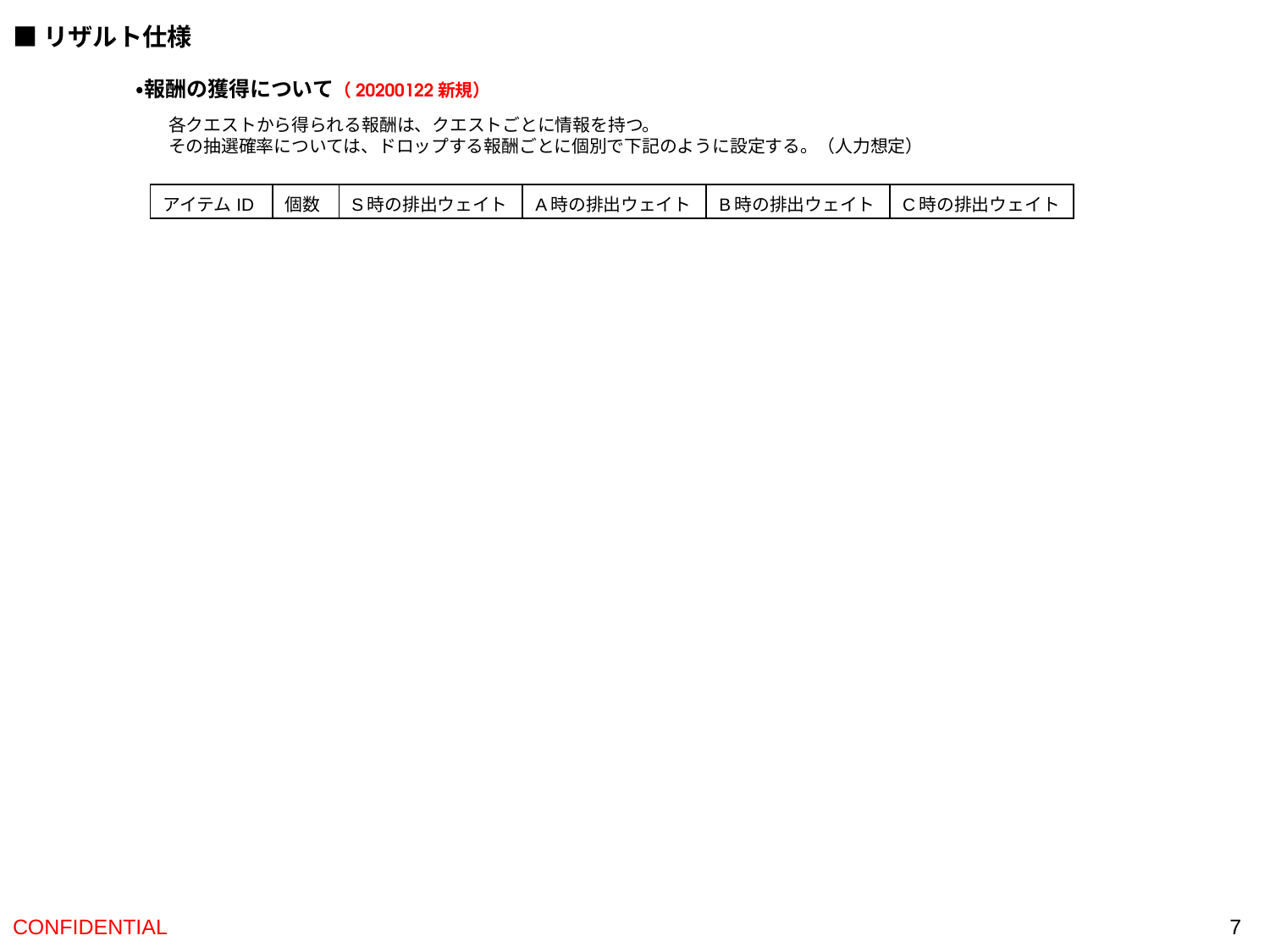

■リザルト仕様
・報酬の獲得について（20200122新規）
各クエストから得られる報酬は、クエストごとに情報を持つ。
その抽選確率については、ドロップする報酬ごとに個別で下記のように設定する。（人力想定）
| アイテムID | 個数 | S時の排出ウェイト | A時の排出ウェイト | B時の排出ウェイト | C時の排出ウェイト |
| --- | --- | --- | --- | --- | --- |
7
CONFIDENTIAL